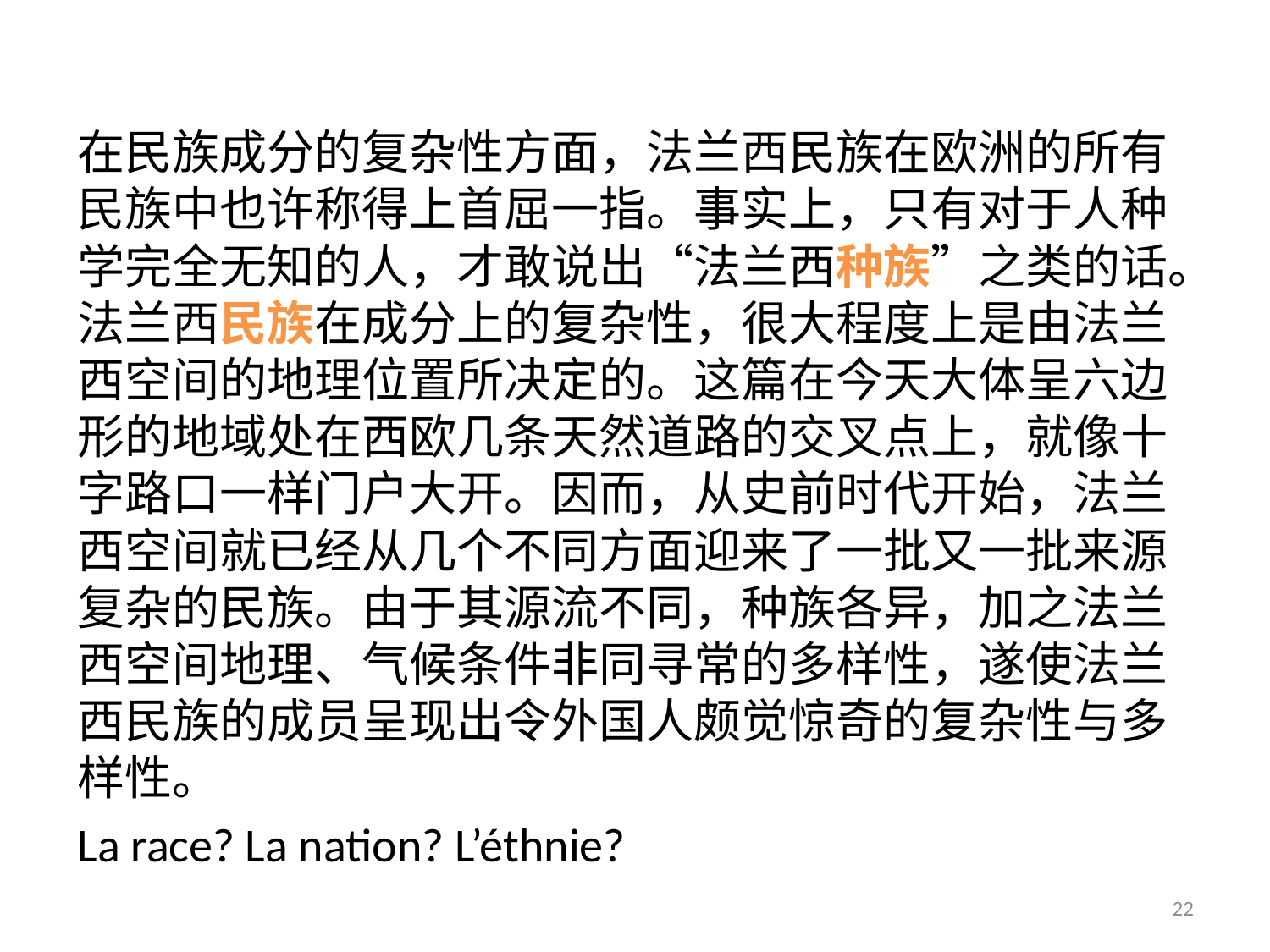

在民族成分的复杂性方面，法兰西民族在欧洲的所有民族中也许称得上首屈一指。事实上，只有对于人种学完全无知的人，才敢说出“法兰西种族”之类的话。法兰西民族在成分上的复杂性，很大程度上是由法兰西空间的地理位置所决定的。这篇在今天大体呈六边形的地域处在西欧几条天然道路的交叉点上，就像十字路口一样门户大开。因而，从史前时代开始，法兰西空间就已经从几个不同方面迎来了一批又一批来源复杂的民族。由于其源流不同，种族各异，加之法兰西空间地理、气候条件非同寻常的多样性，遂使法兰西民族的成员呈现出令外国人颇觉惊奇的复杂性与多样性。
La race? La nation? L’éthnie?
22